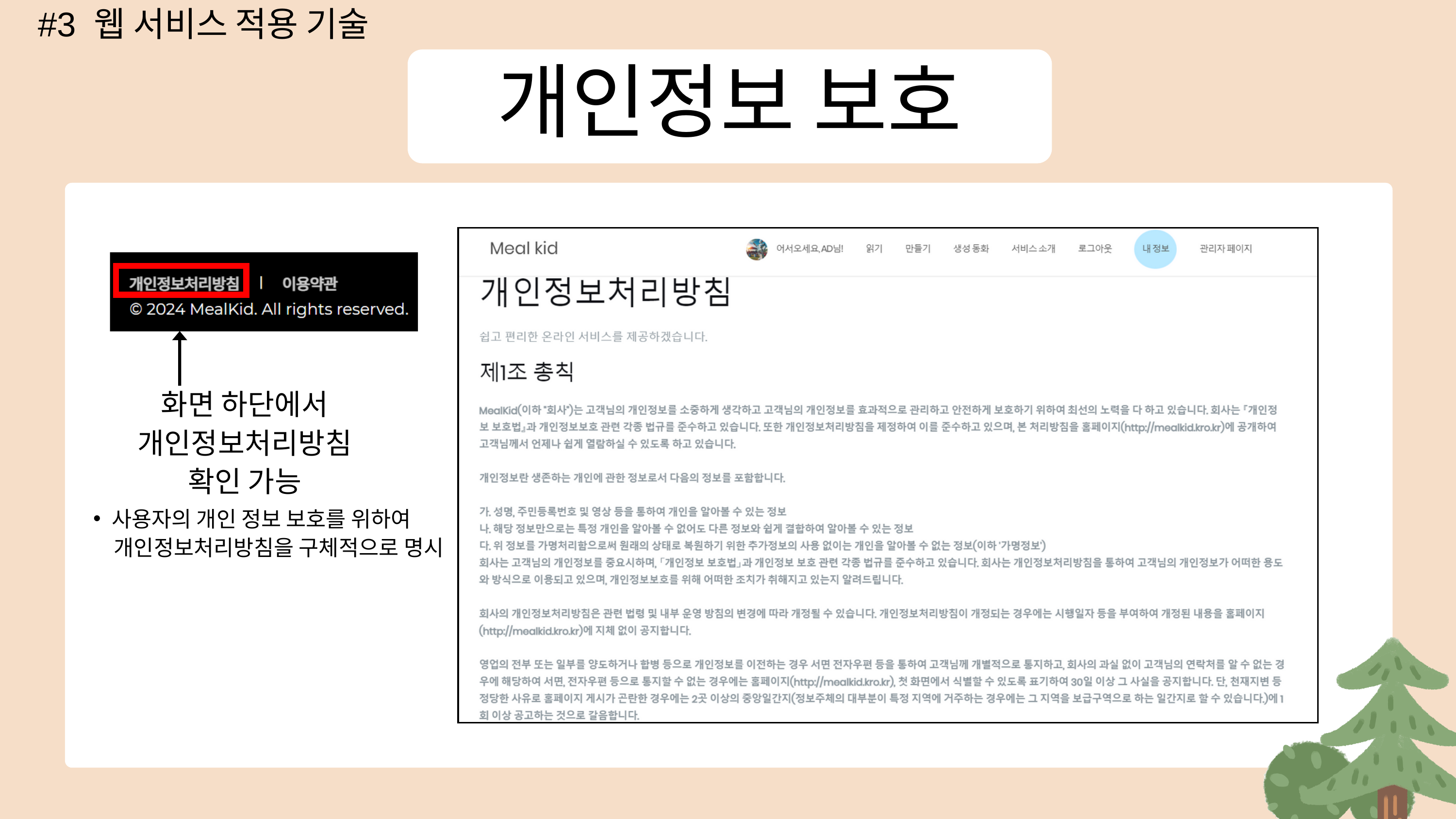

#3 웹 서비스 적용 기술

개인정보 보호

화면 하단에서
개인정보처리방침
확인 가능
사용자의 개인 정보 보호를 위하여
       개인정보처리방침을 구체적으로 명시